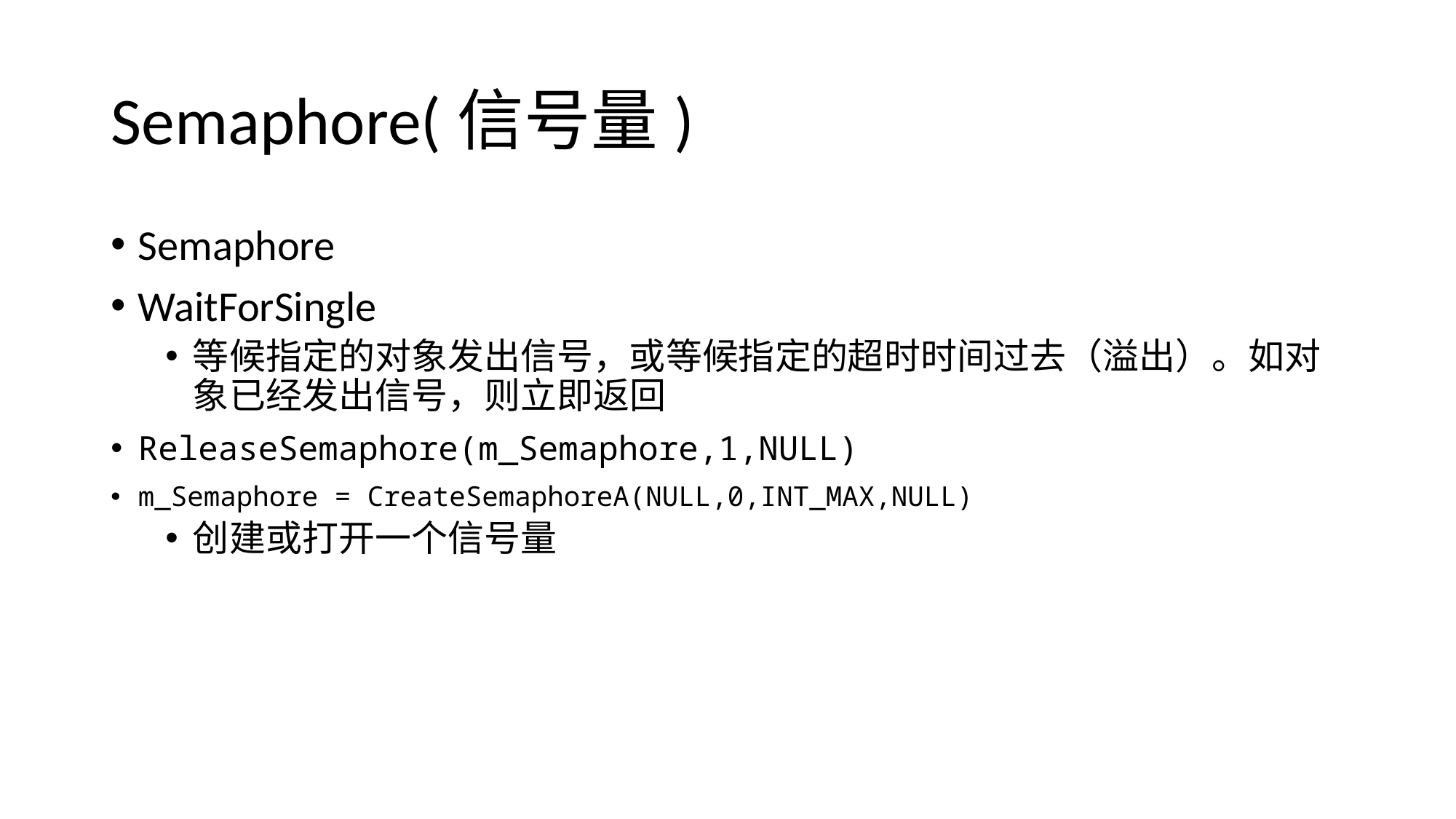

# Semaphore(信号量)
Semaphore
WaitForSingle
等候指定的对象发出信号，或等候指定的超时时间过去（溢出）。如对象已经发出信号，则立即返回
ReleaseSemaphore(m_Semaphore,1,NULL)
m_Semaphore = CreateSemaphoreA(NULL,0,INT_MAX,NULL)
创建或打开一个信号量